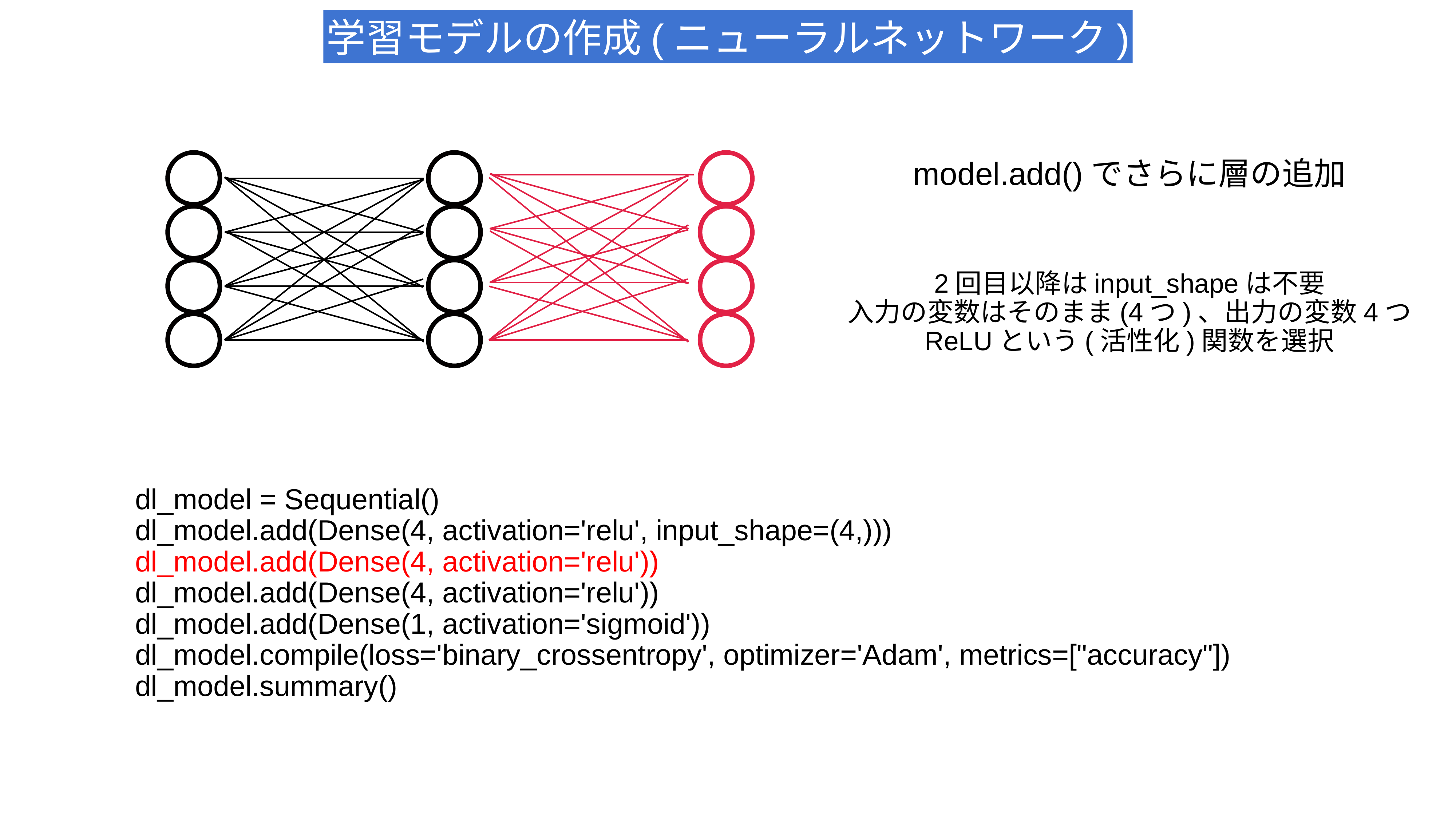

学習モデルの作成(ニューラルネットワーク)
model.add()でさらに層の追加

2回目以降はinput_shapeは不要
入力の変数はそのまま(4つ)、出力の変数4つ
ReLUという(活性化)関数を選択

dl_model = Sequential()
dl_model.add(Dense(4, activation='relu', input_shape=(4,)))
dl_model.add(Dense(4, activation='relu'))
dl_model.add(Dense(4, activation='relu'))
dl_model.add(Dense(1, activation='sigmoid'))
dl_model.compile(loss='binary_crossentropy', optimizer='Adam', metrics=["accuracy"])
dl_model.summary()